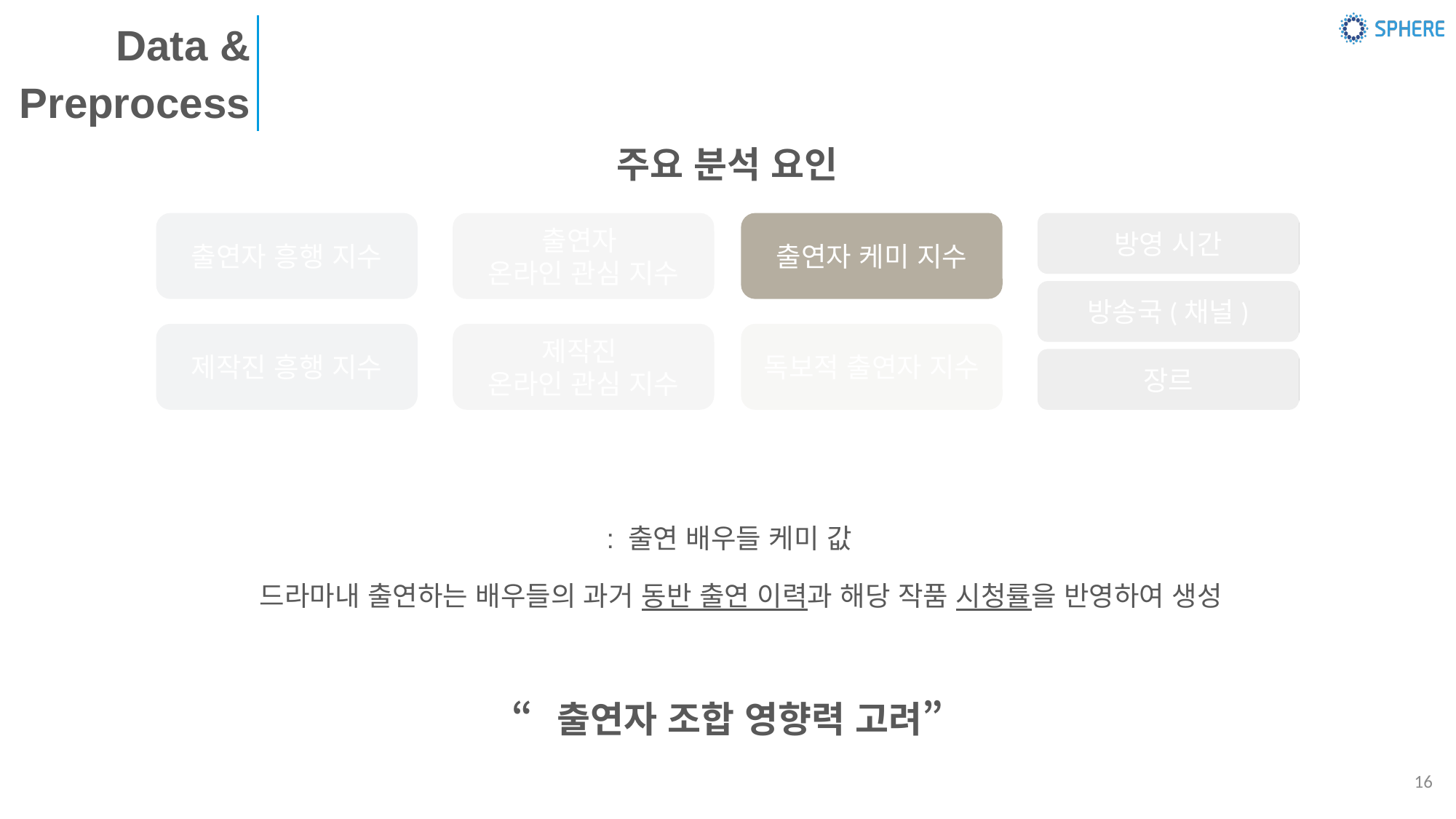

Data &
 Preprocess
주요 분석 요인

출연자 흥행 지수
출연자
온라인 관심 지수
출연자 케미 지수
방영 시간
방송국(채널)
제작진 흥행 지수
제작진
온라인 관심 지수
독보적 출연자 지수
장르

: 출연 배우들 케미 값
드라마내 출연하는 배우들의 과거 동반 출연 이력과 해당 작품 시청률을 반영하여 생성
“출연자 조합 영향력 고려”
16